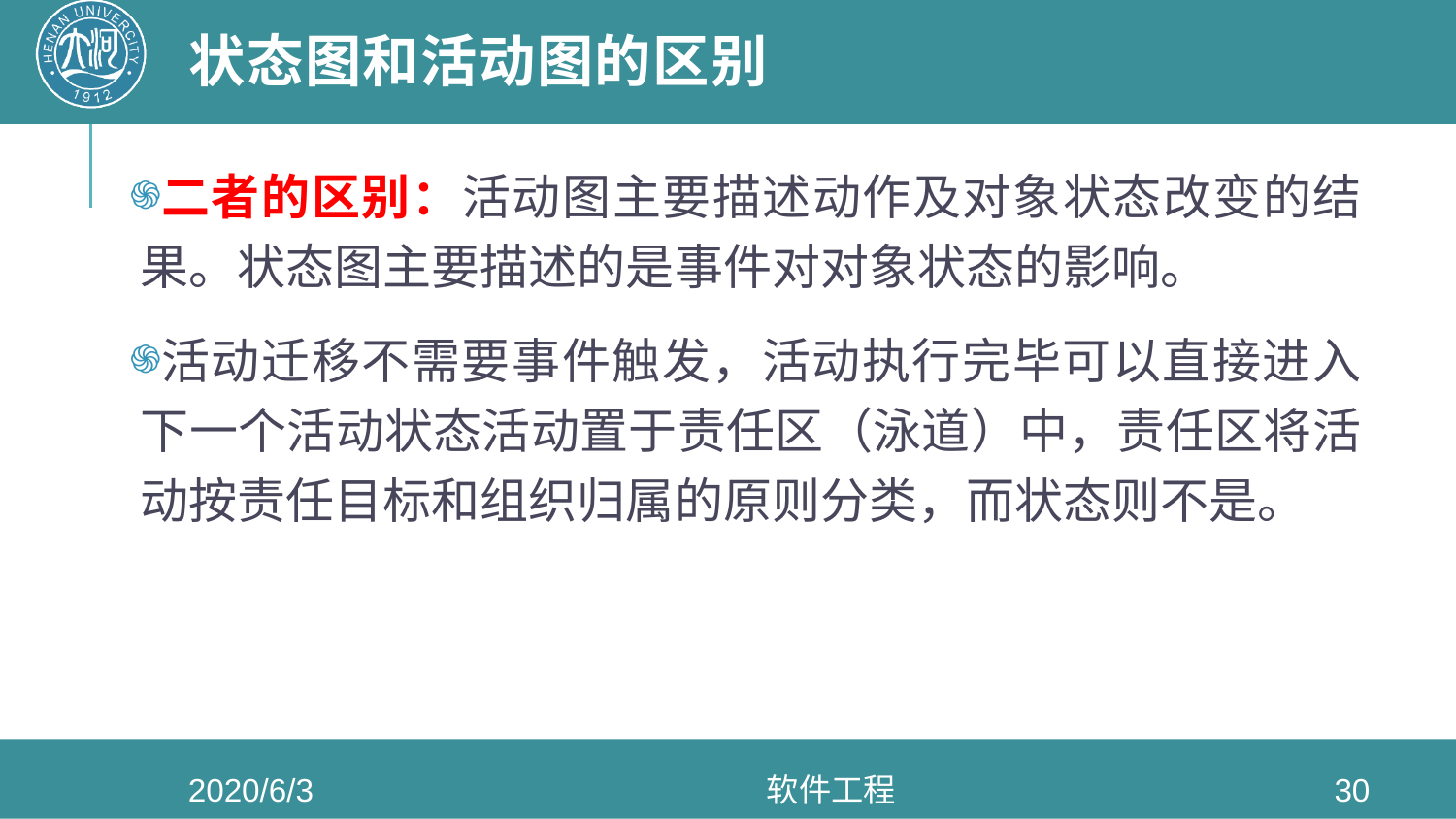

# 状态图和活动图的区别

二者的区别：活动图主要描述动作及对象状态改变的结果。状态图主要描述的是事件对对象状态的影响。
活动迁移不需要事件触发，活动执行完毕可以直接进入下一个活动状态活动置于责任区（泳道）中，责任区将活动按责任目标和组织归属的原则分类，而状态则不是。
2020/6/3
软件工程
30